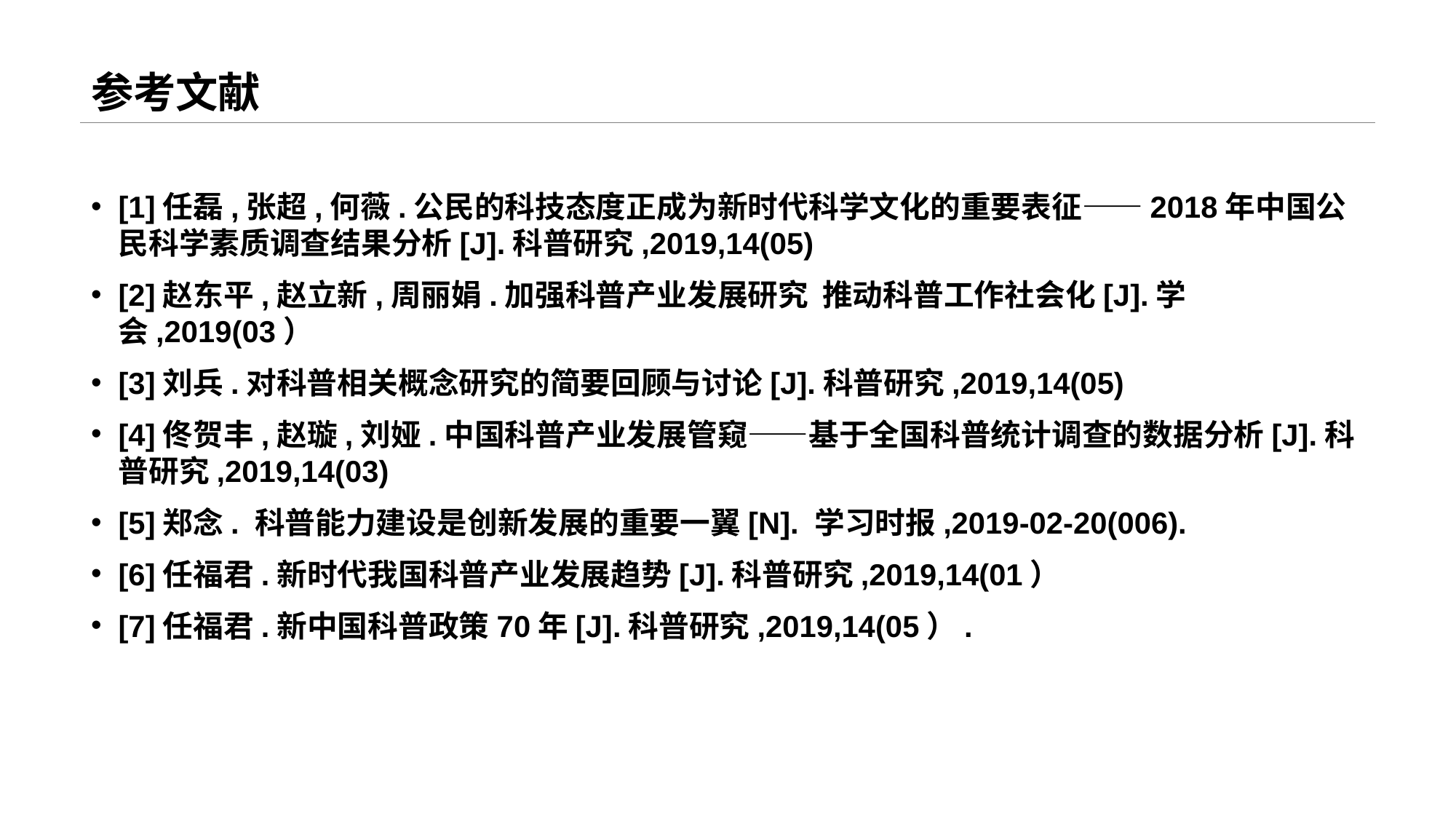

# 参考文献

[1]任磊,张超,何薇.公民的科技态度正成为新时代科学文化的重要表征——2018年中国公民科学素质调查结果分析[J].科普研究,2019,14(05)
[2]赵东平,赵立新,周丽娟.加强科普产业发展研究  推动科普工作社会化[J].学会,2019(03）
[3]刘兵.对科普相关概念研究的简要回顾与讨论[J].科普研究,2019,14(05)
[4]佟贺丰,赵璇,刘娅.中国科普产业发展管窥——基于全国科普统计调查的数据分析[J].科普研究,2019,14(03)
[5]郑念. 科普能力建设是创新发展的重要一翼[N]. 学习时报,2019-02-20(006).
[6]任福君.新时代我国科普产业发展趋势[J].科普研究,2019,14(01）
[7]任福君.新中国科普政策70年[J].科普研究,2019,14(05）.